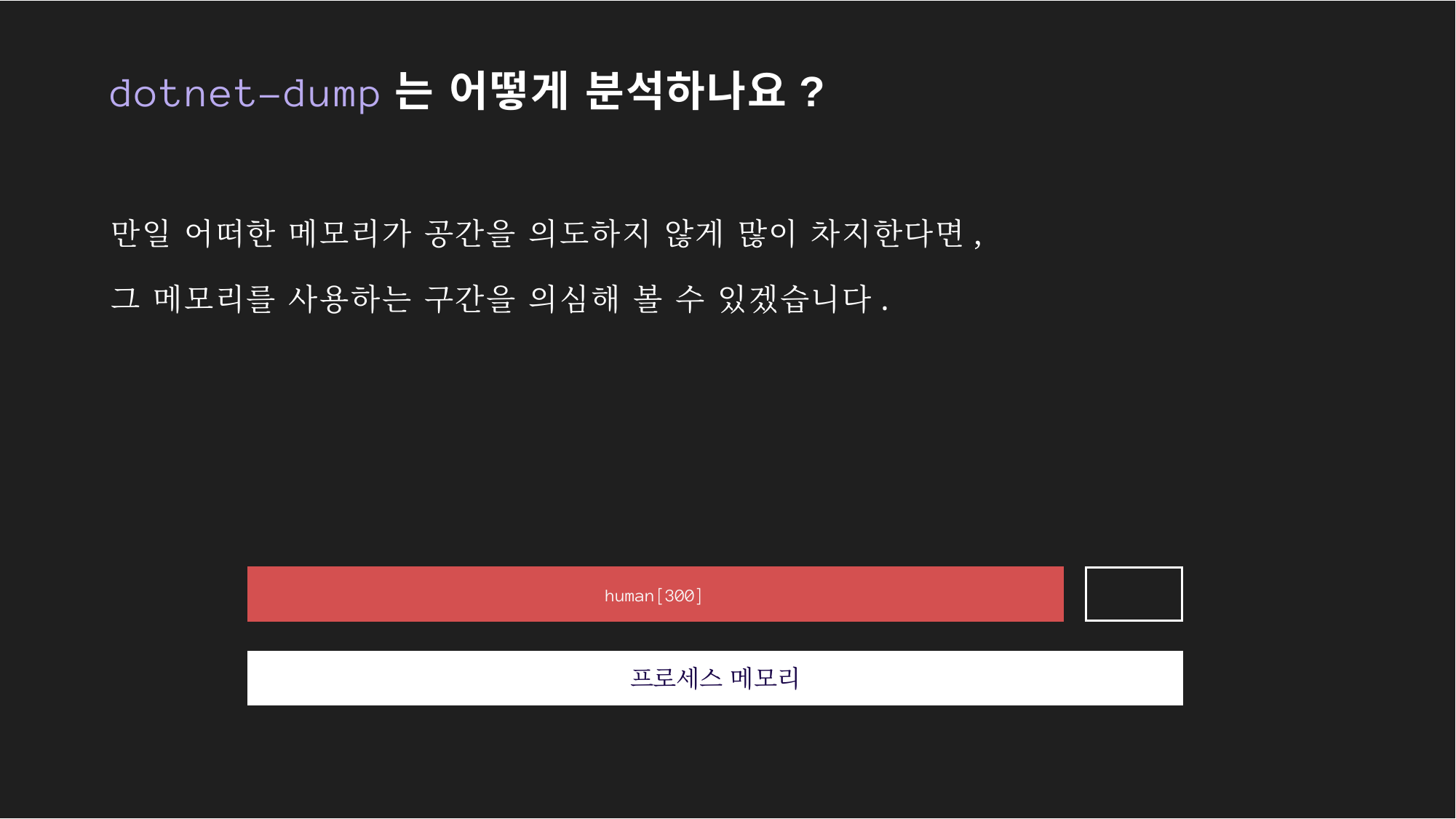

# dotnet-dump는 어떻게 분석하나요?
만일 어떠한 메모리가 공간을 의도하지 않게 많이 차지한다면,

그 메모리를 사용하는 구간을 의심해 볼 수 있겠습니다.
human[300]

프로세스 메모리